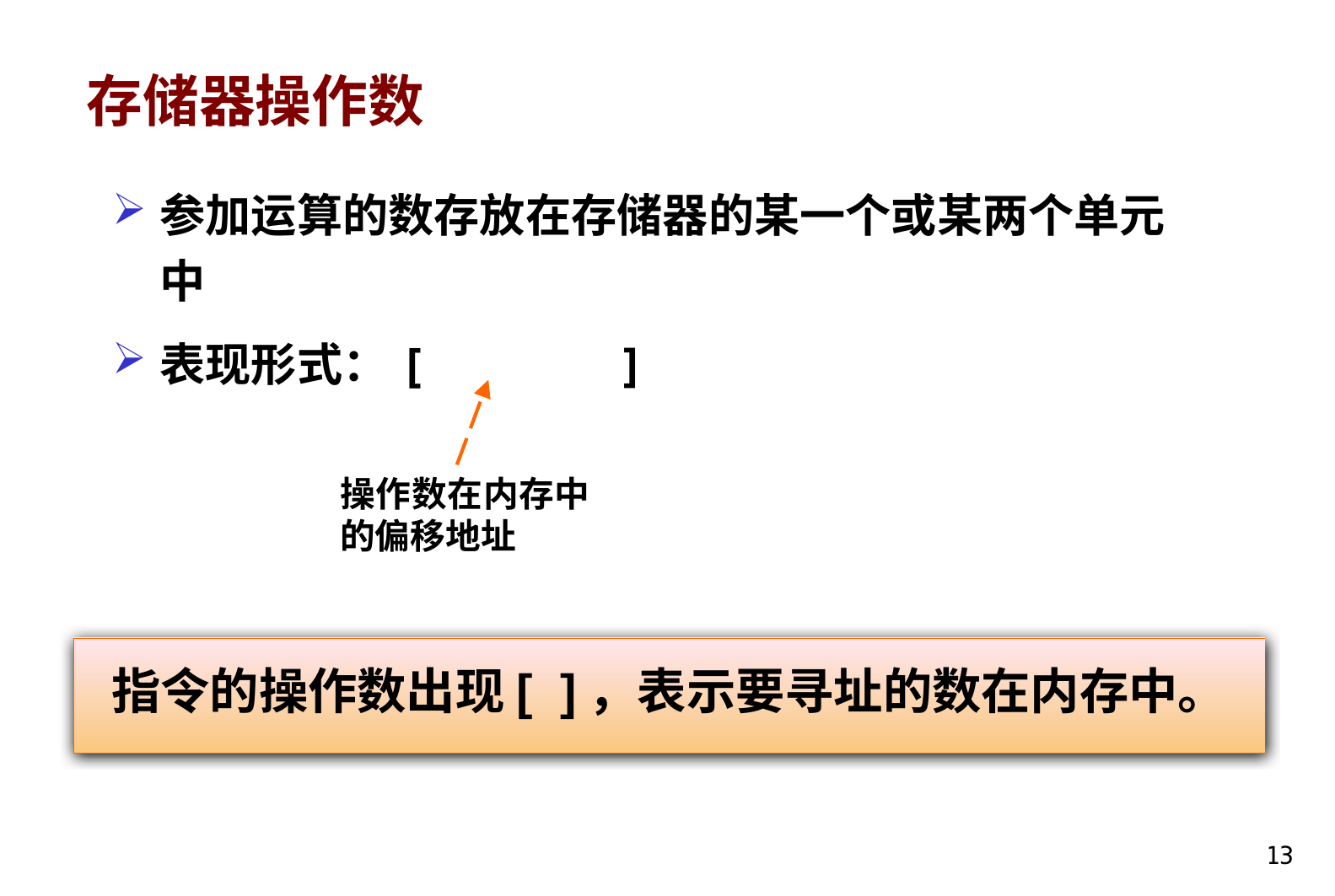

# 存储器操作数
参加运算的数存放在存储器的某一个或某两个单元中
表现形式：[       ]

操作数在内存中的偏移地址
指令的操作数出现[  ]，表示要寻址的数在内存中。
13